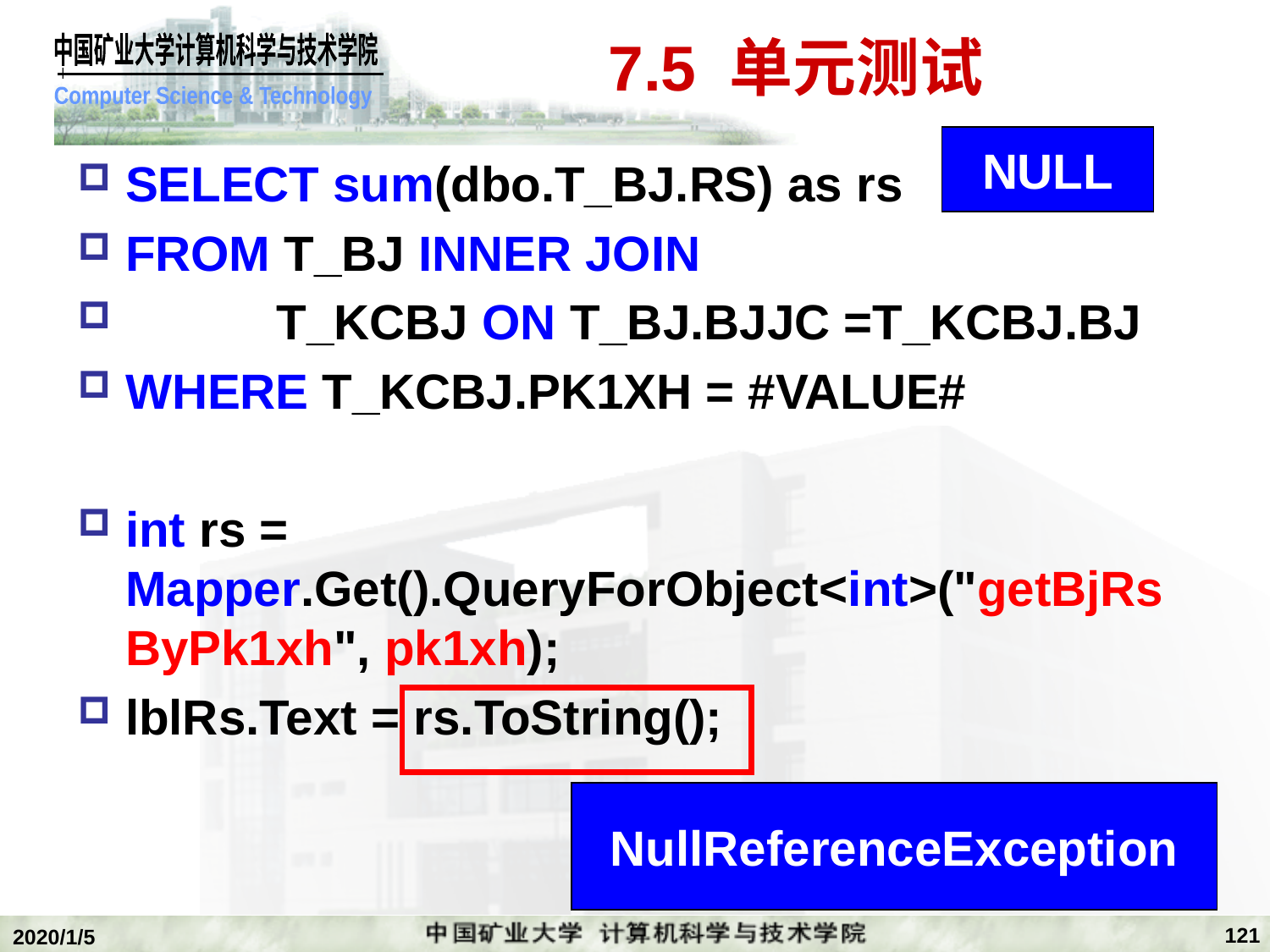

# 7.5 单元测试
NULL
SELECT sum(dbo.T_BJ.RS) as rs
FROM T_BJ INNER JOIN
           T_KCBJ ON T_BJ.BJJC =T_KCBJ.BJ
WHERE T_KCBJ.PK1XH = #VALUE#

int rs = Mapper.Get().QueryForObject<int>("getBjRsByPk1xh", pk1xh);
lblRs.Text = rs.ToString();

NullReferenceException
121
2020/1/5